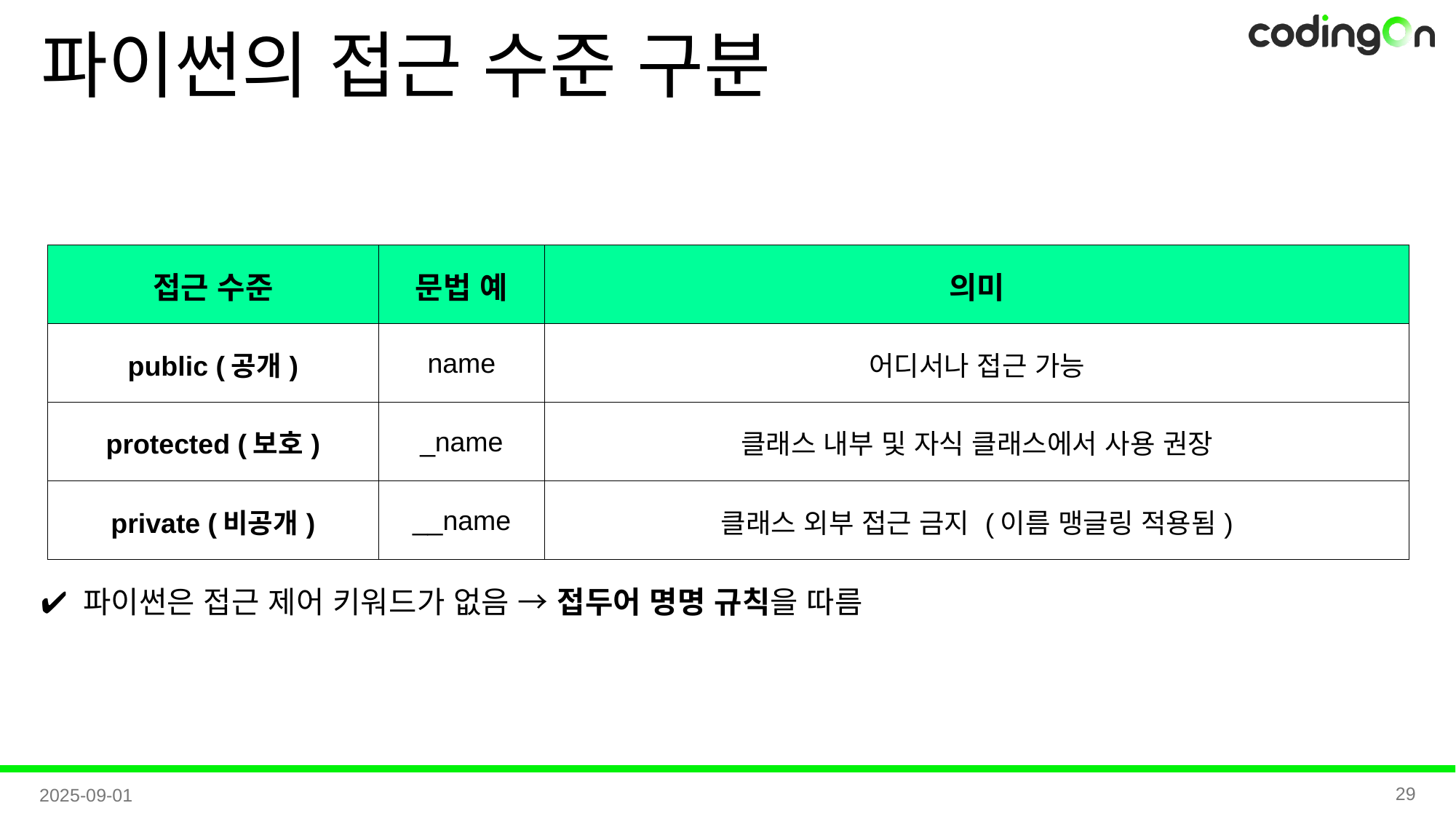

# 파이썬의 접근 수준 구분
| 접근 수준 | 문법 예 | 의미 |
| --- | --- | --- |
| public (공개) | name | 어디서나 접근 가능 |
| protected (보호) | \_name | 클래스 내부 및 자식 클래스에서 사용 권장 |
| private (비공개) | \_\_name | 클래스 외부 접근 금지 (이름 맹글링 적용됨) |
✔️ 파이썬은 접근 제어 키워드가 없음 → 접두어 명명 규칙을 따름
29
2025-09-01